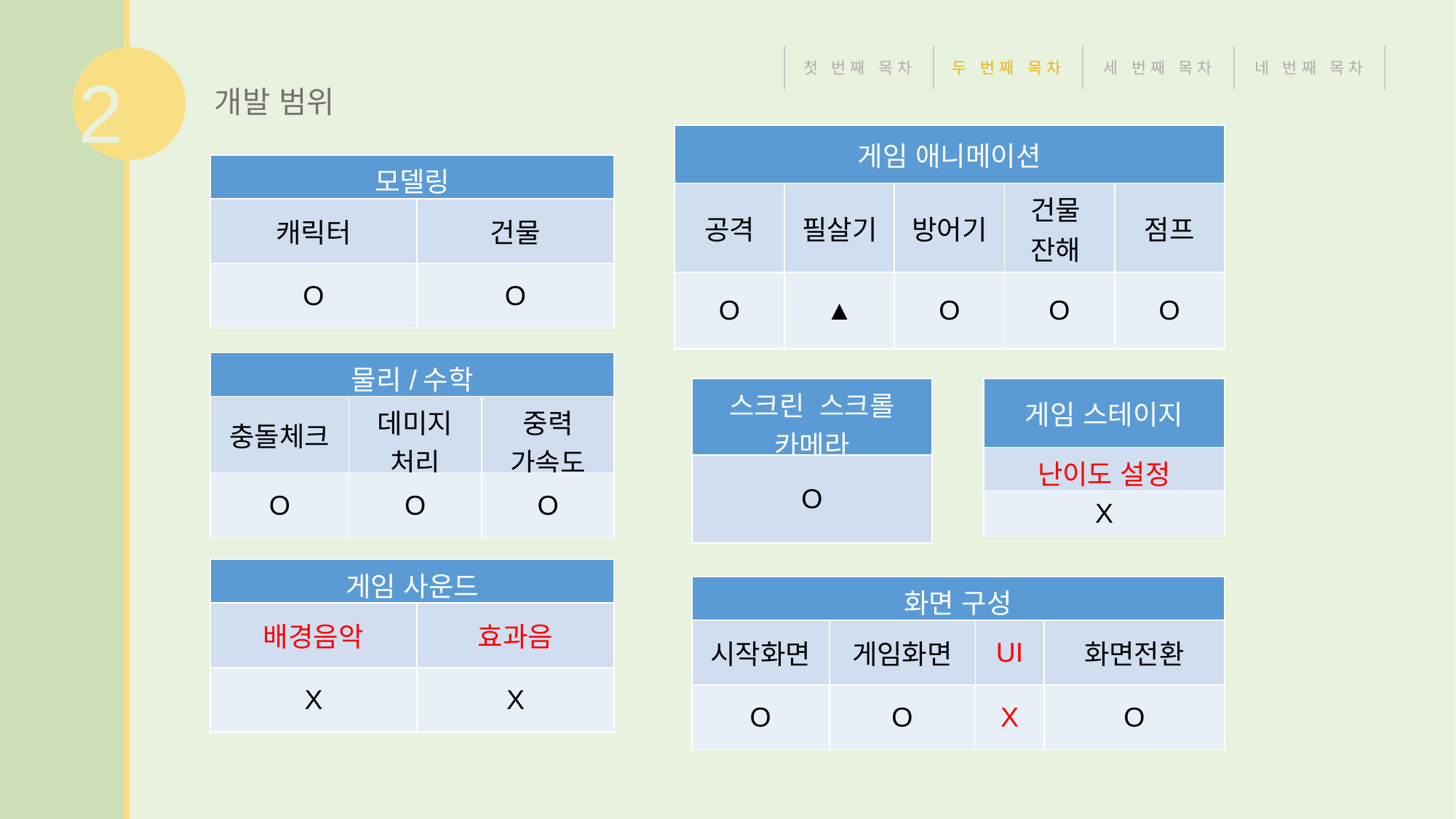

2
첫 번째 목차
두 번째 목차
세 번째 목차
네 번째 목차
개발 범위
| 게임 애니메이션 |  |  |  |  |
| --- | --- | --- | --- | --- |
| 공격 | 필살기 | 방어기 | 건물 잔해 | 점프 |
| O | ▲ | O | O | O |
| 모델링 |  |
| --- | --- |
| 캐릭터 | 건물 |
| O | O |
| 물리/수학 |  |  |
| --- | --- | --- |
| 충돌체크 | 데미지 처리 | 중력 가속도 |
| O | O | O |
| 스크린 스크롤 카메라 |
| --- |
| O |
| 게임 스테이지 |
| --- |
| 난이도 설정 |
| X |
| 게임 사운드 |  |
| --- | --- |
| 배경음악 | 효과음 |
| X | X |
| 화면 구성 |  |  |  |
| --- | --- | --- | --- |
| 시작화면 | 게임화면 | UI | 화면전환 |
| O | O | X | O |